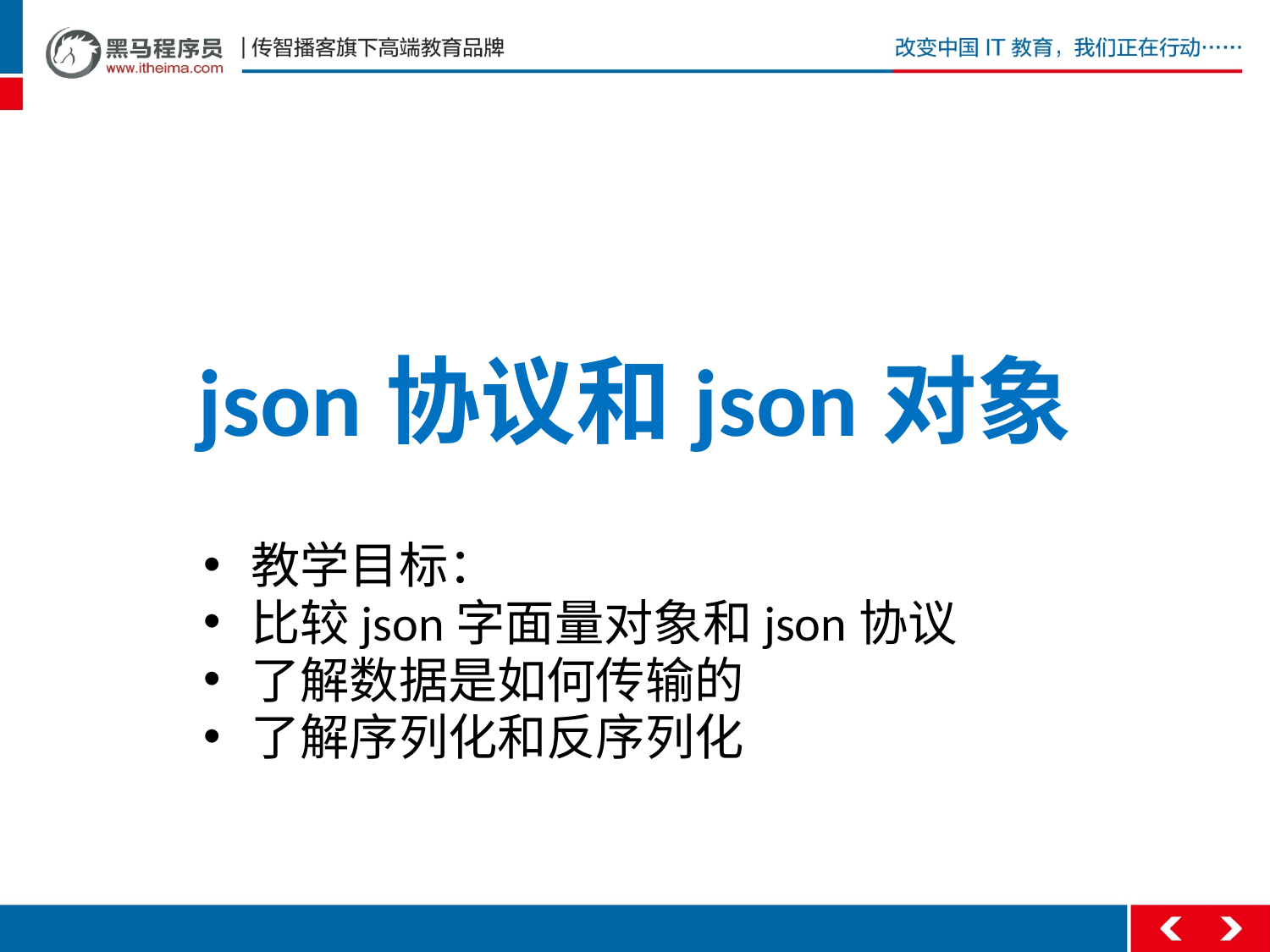

# json协议和json对象
教学目标：
比较json字面量对象和json协议
了解数据是如何传输的
了解序列化和反序列化